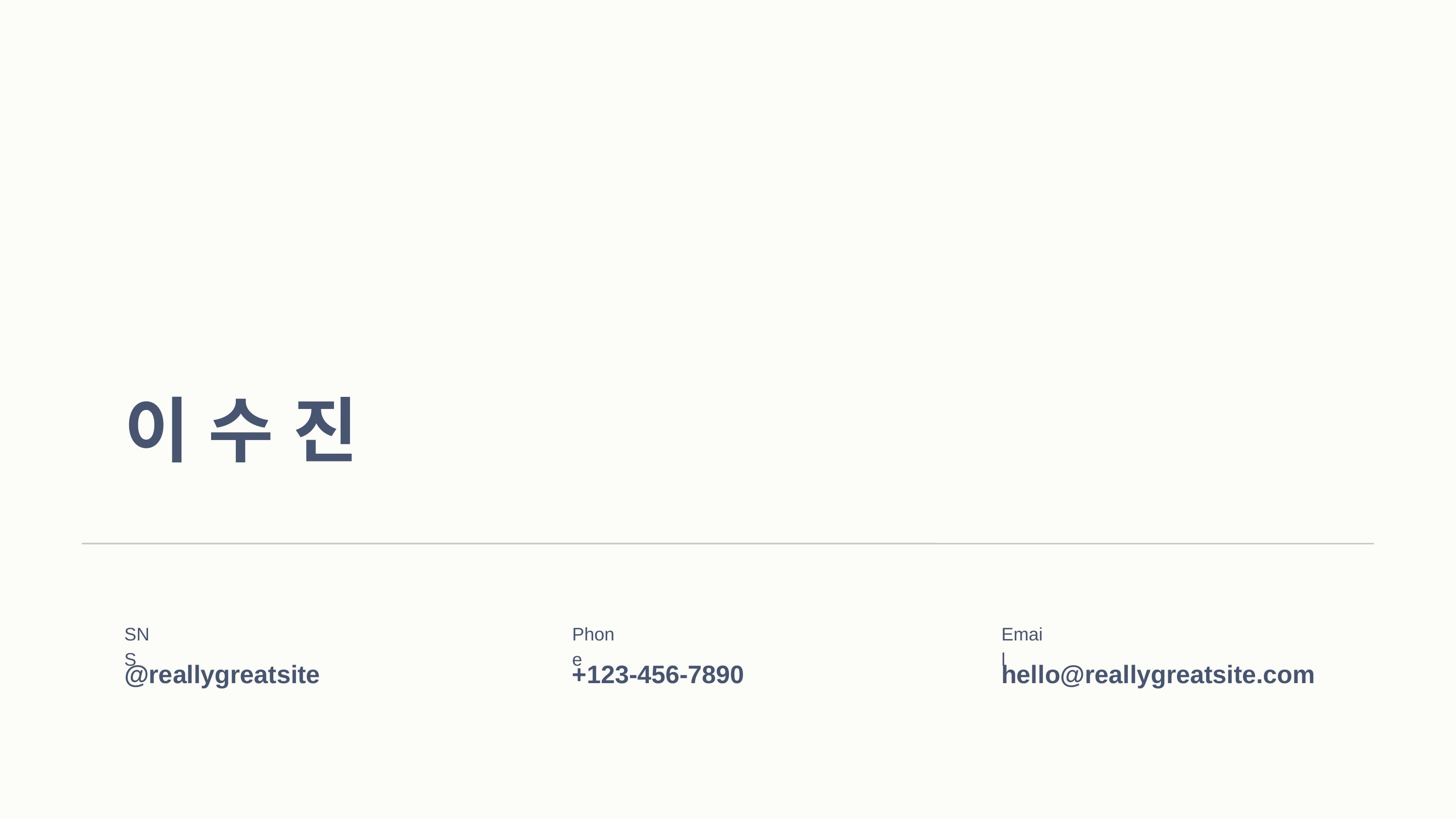

이수진

SNS
@reallygreatsite
Phone
+123-456-7890
Email
hello@reallygreatsite.com